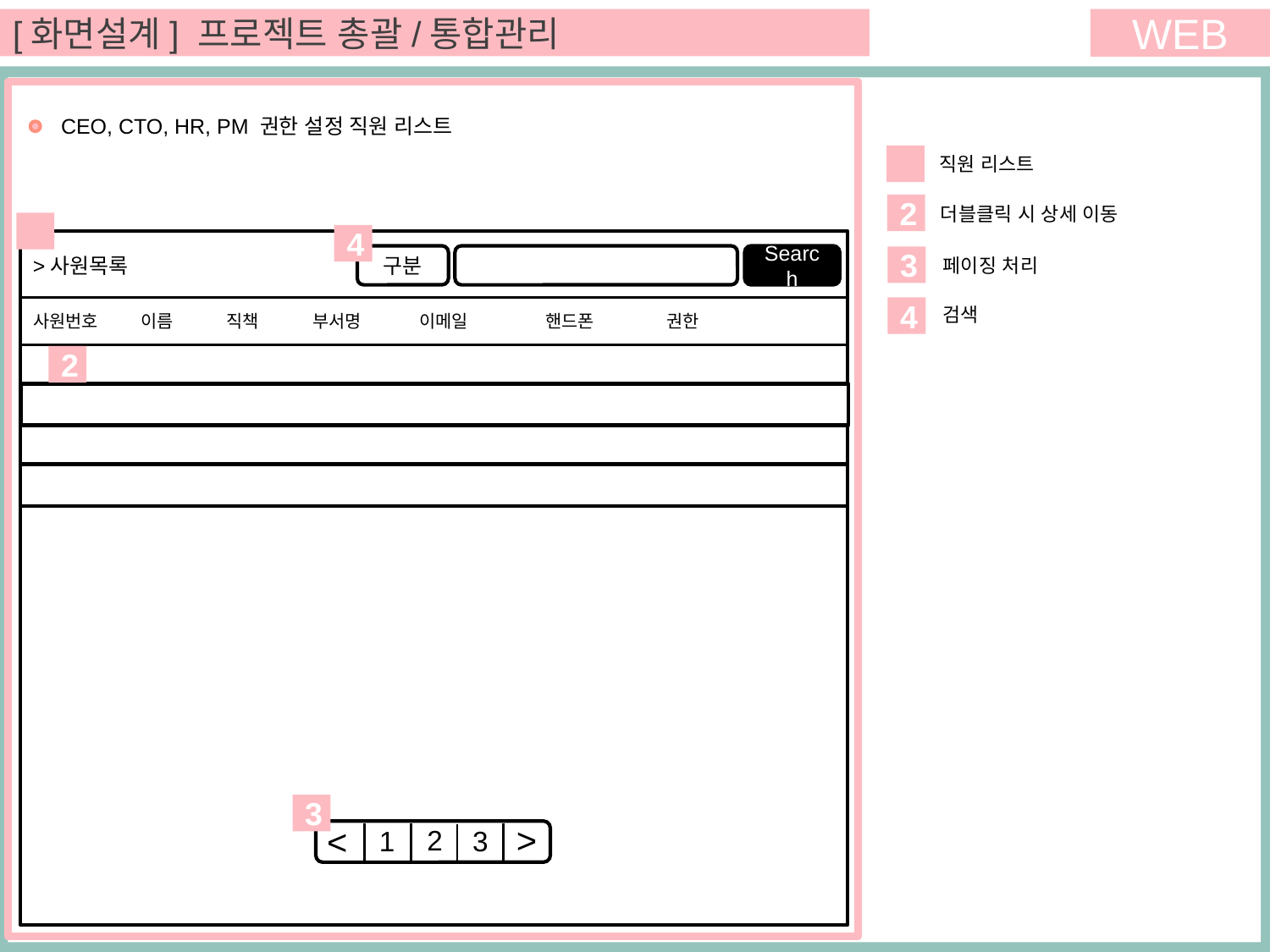

[화면설계] 프로젝트 총괄/통합관리
WEB

 CEO, CTO, HR, PM 권한 설정 직원 리스트

1
직원 리스트
2
더블클릭 시 상세 이동
1
4

구분

Search
>사원목록
3
페이징 처리
검색
4
사원번호         이름           직책           부서명            이메일                핸드폰               권한
2

3
>
<
2
3
1